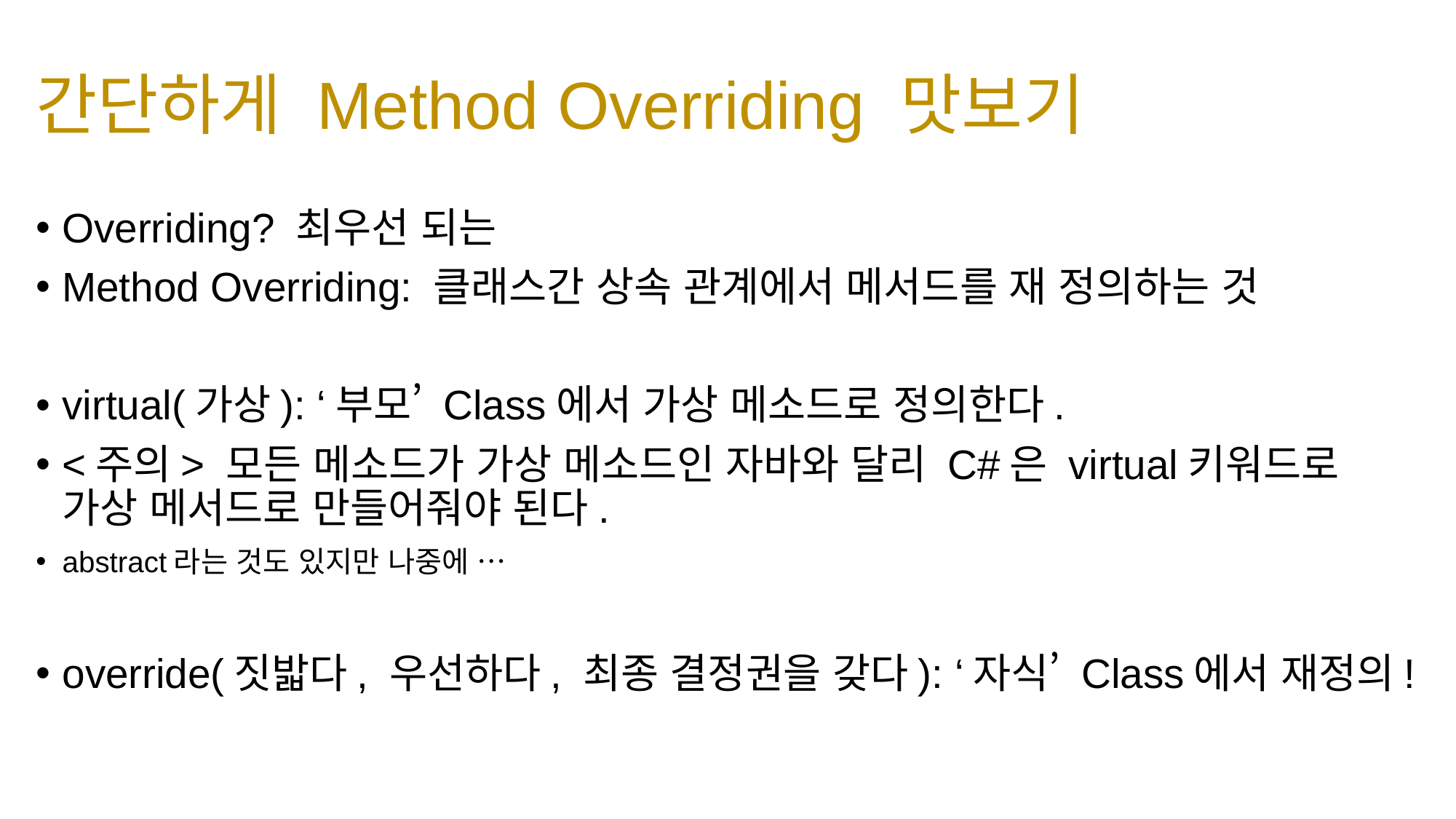

# 간단하게 Method Overriding 맛보기
public class Employee
    {
        public string name;

        // Basepay is defined as protected, so that it may be
        // accessed only by this class and derived classes.
        protected decimal basepay;

        // Constructor to set the name and basepay values.
        public Employee(string name, decimal basepay)
        {
            this.name = name;
            this.basepay = basepay;
        }

        // Declared virtual so it can be overridden.
        public virtual decimal CalculatePay()
        {
            return basepay;
        }
    }

    // Derive a new class from Employee.
    public class SalesEmployee : Employee
    {
        // New field that will affect the base pay.
        private decimal salesbonus;

        // The constructor calls the base-class version, and
        // initializes the salesbonus field.
        public SalesEmployee(string name, decimal basepay,
                  decimal salesbonus) : base(name, basepay)
        {
            this.salesbonus = salesbonus;
        }

        // Override the CalculatePay method
        // to take bonus into account.
        public override decimal CalculatePay()
        {
            return basepay + salesbonus;
        }
    }

Overriding? 최우선 되는
Method Overriding: 클래스간 상속 관계에서 메서드를 재 정의하는 것

virtual(가상): ‘부모’ Class에서 가상 메소드로 정의한다.
<주의> 모든 메소드가 가상 메소드인 자바와 달리 C#은 virtual키워드로 가상 메서드로 만들어줘야 된다.
abstract라는 것도 있지만 나중에 …

override(짓밟다, 우선하다, 최종 결정권을 갖다): ‘자식’ Class에서 재정의!